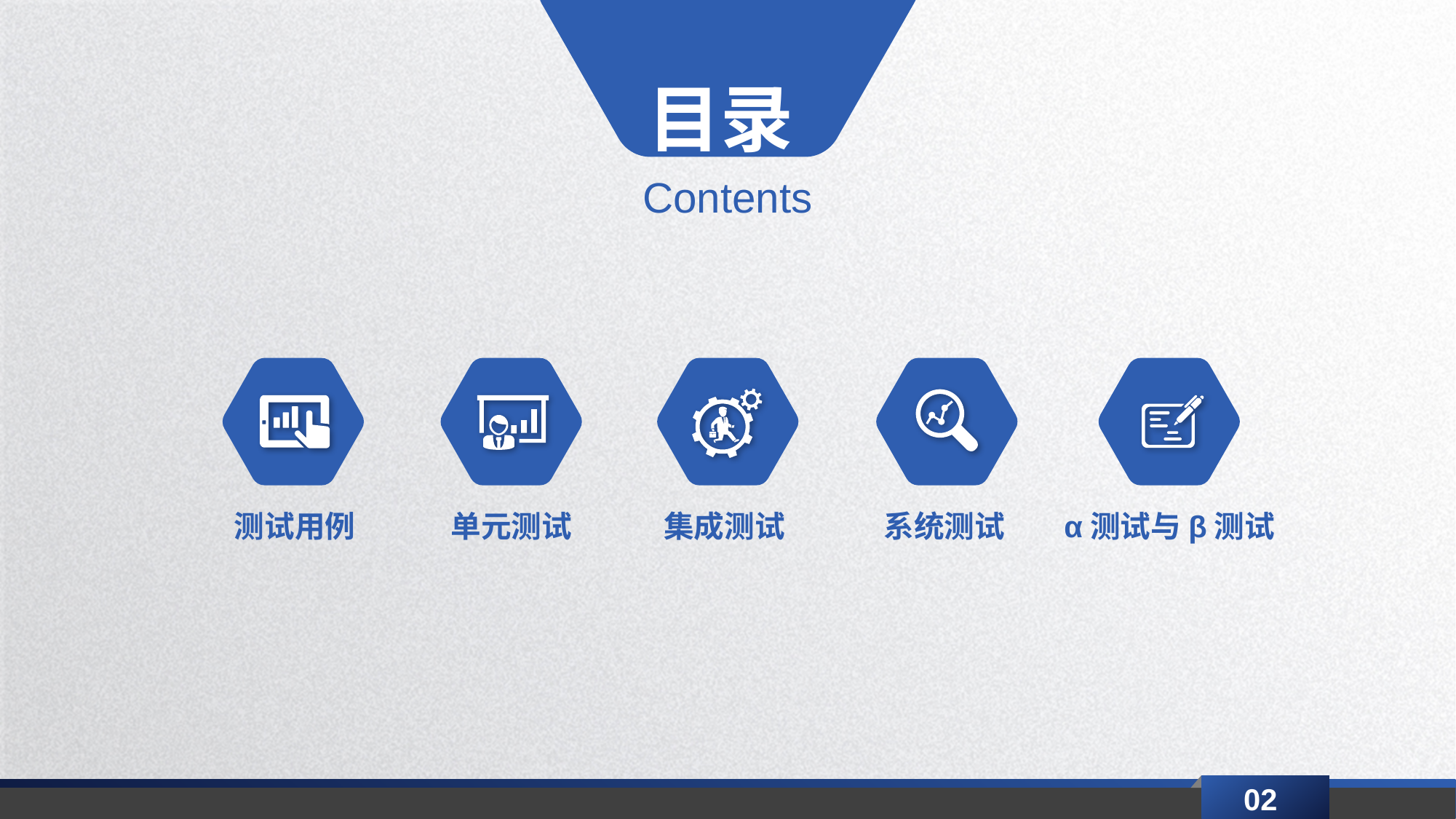

目录
Contents

测试用例
单元测试
集成测试
系统测试
α测试与β测试
02